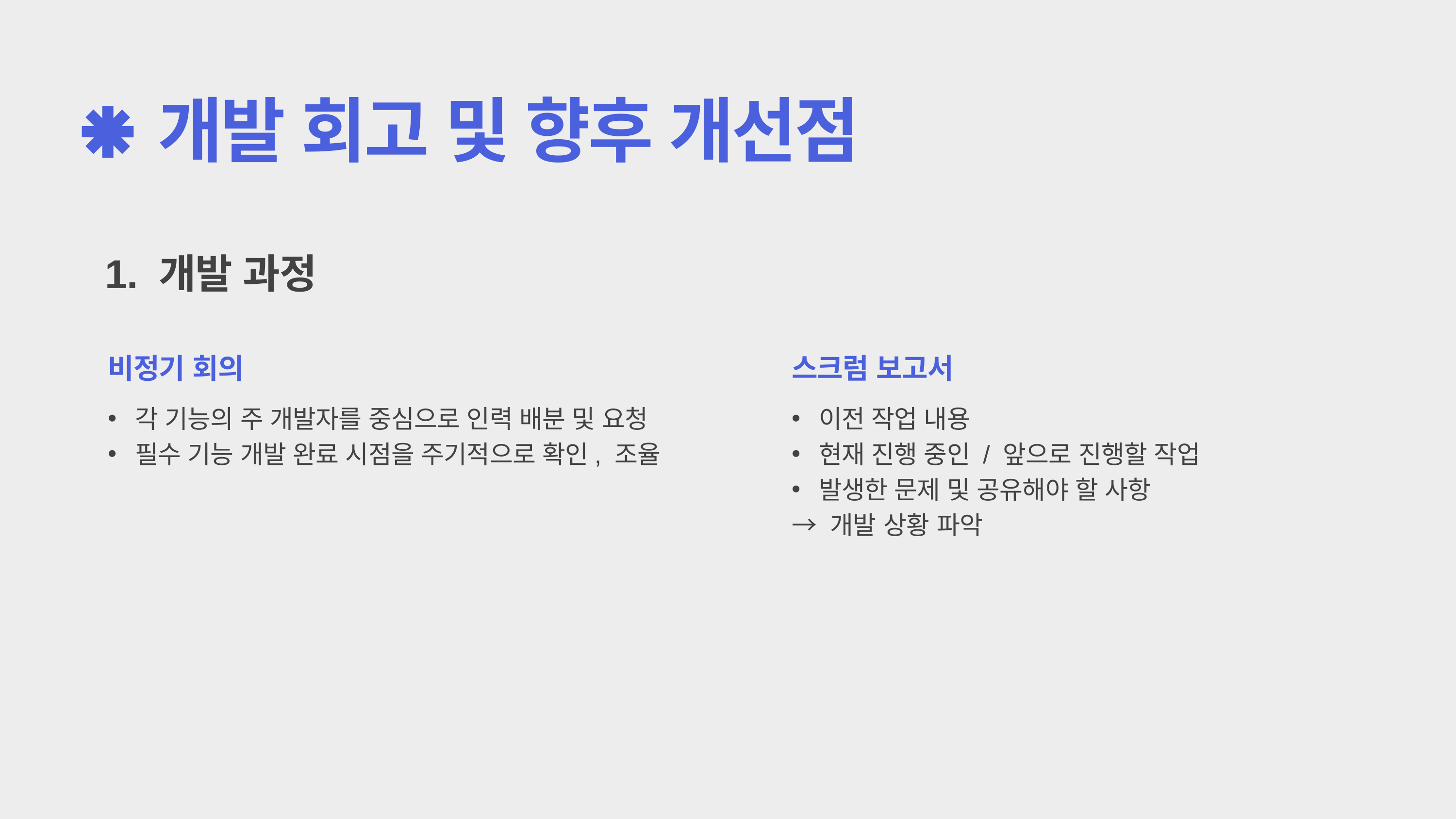

개발 회고 및 향후 개선점

1. 개발 과정
비정기 회의
각 기능의 주 개발자를 중심으로 인력 배분 및 요청
필수 기능 개발 완료 시점을 주기적으로 확인, 조율
스크럼 보고서
이전 작업 내용
현재 진행 중인 / 앞으로 진행할 작업
발생한 문제 및 공유해야 할 사항
→ 개발 상황 파악